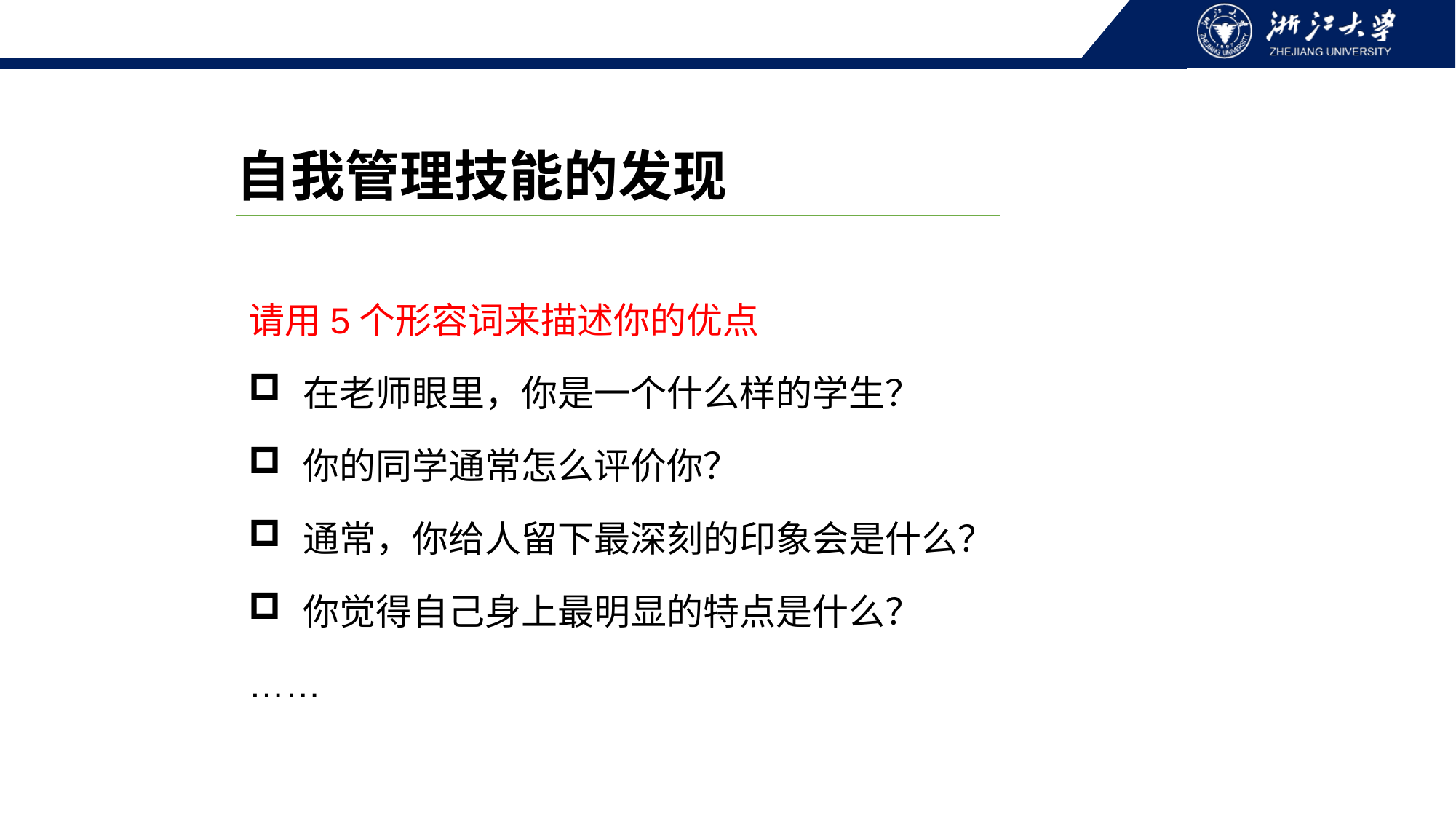

自我管理技能的发现

请用5个形容词来描述你的优点
在老师眼里，你是一个什么样的学生？
你的同学通常怎么评价你？
通常，你给人留下最深刻的印象会是什么？
你觉得自己身上最明显的特点是什么？
……